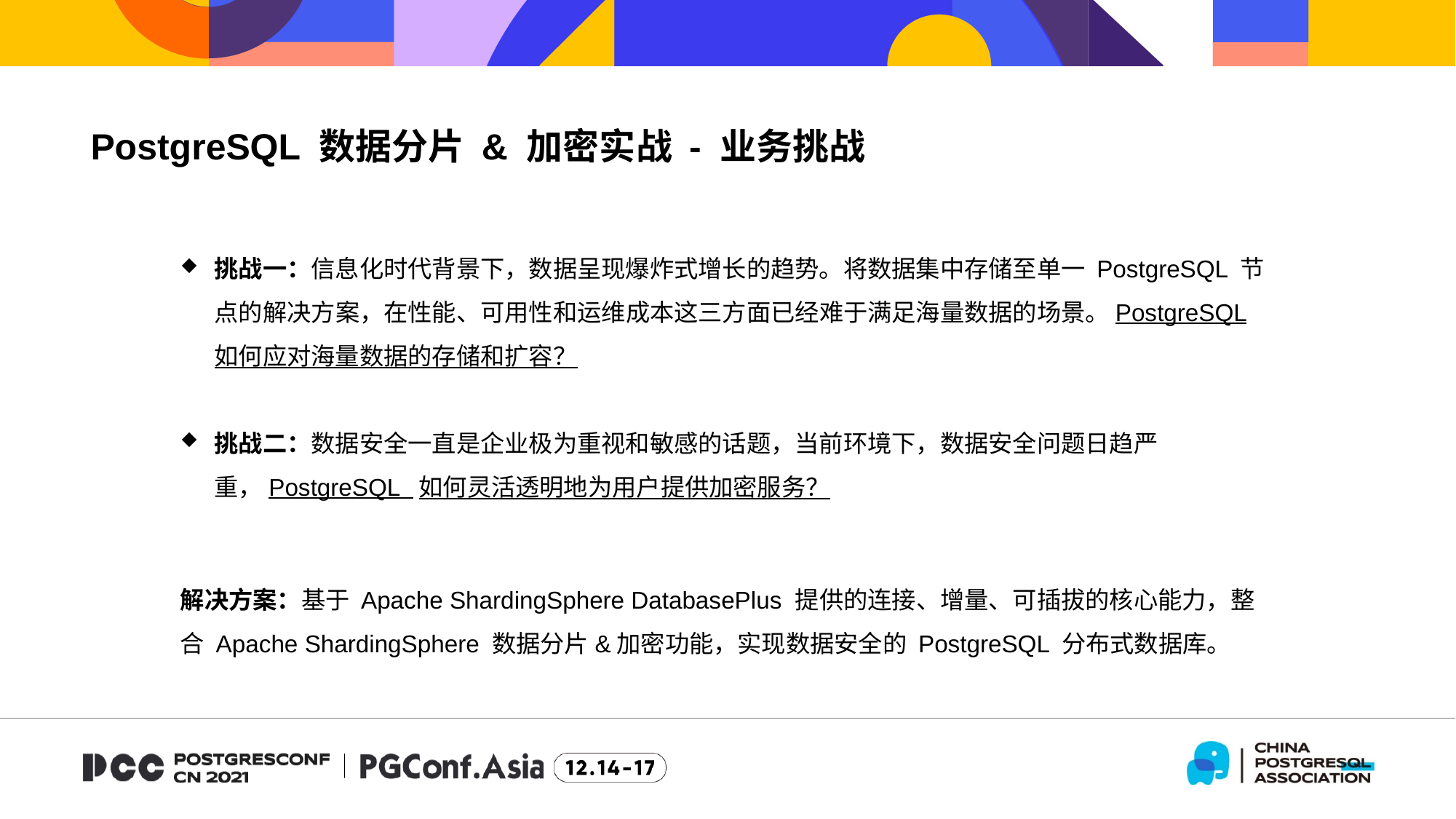

PostgreSQL 数据分片 & 加密实战 - 业务挑战
挑战一：信息化时代背景下，数据呈现爆炸式增长的趋势。将数据集中存储至单一 PostgreSQL 节点的解决方案，在性能、可用性和运维成本这三方面已经难于满足海量数据的场景。PostgreSQL 如何应对海量数据的存储和扩容？

挑战二：数据安全一直是企业极为重视和敏感的话题，当前环境下，数据安全问题日趋严重，PostgreSQL  如何灵活透明地为用户提供加密服务？
解决方案：基于 Apache ShardingSphere DatabasePlus 提供的连接、增量、可插拔的核心能力，整合 Apache ShardingSphere 数据分片&加密功能，实现数据安全的 PostgreSQL 分布式数据库。